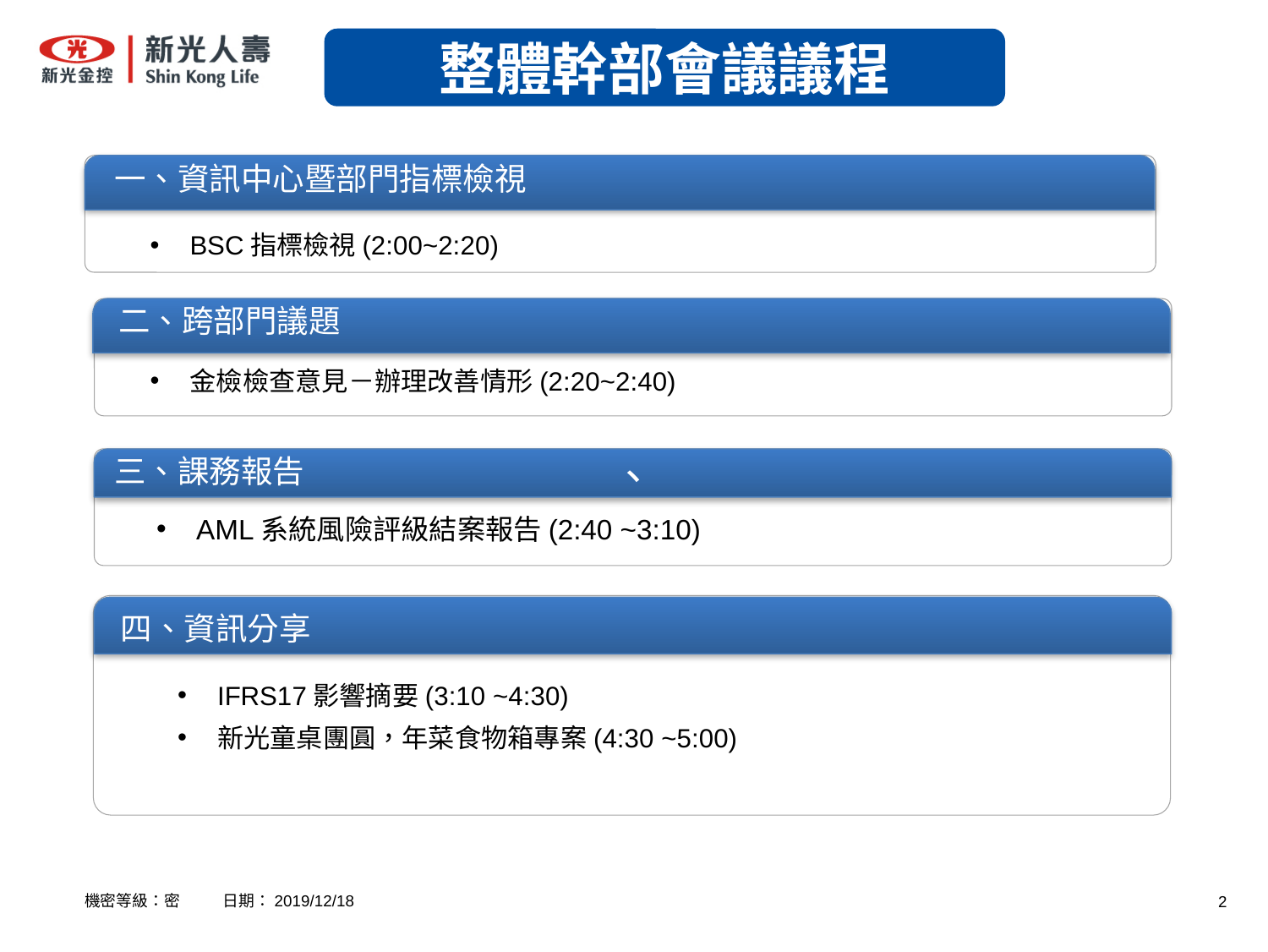

整體幹部會議議程
一、資訊中心暨部門指標檢視

BSC指標檢視(2:00~2:20)
二、跨部門議題

金檢檢查意見－辦理改善情形(2:20~2:40)
、
三、課務報告

AML系統風險評級結案報告(2:40 ~3:10)

四、資訊分享
IFRS17影響摘要(3:10 ~4:30)
新光童桌團圓，年菜食物箱專案(4:30 ~5:00)
機密等級：密            日期：2019/12/18